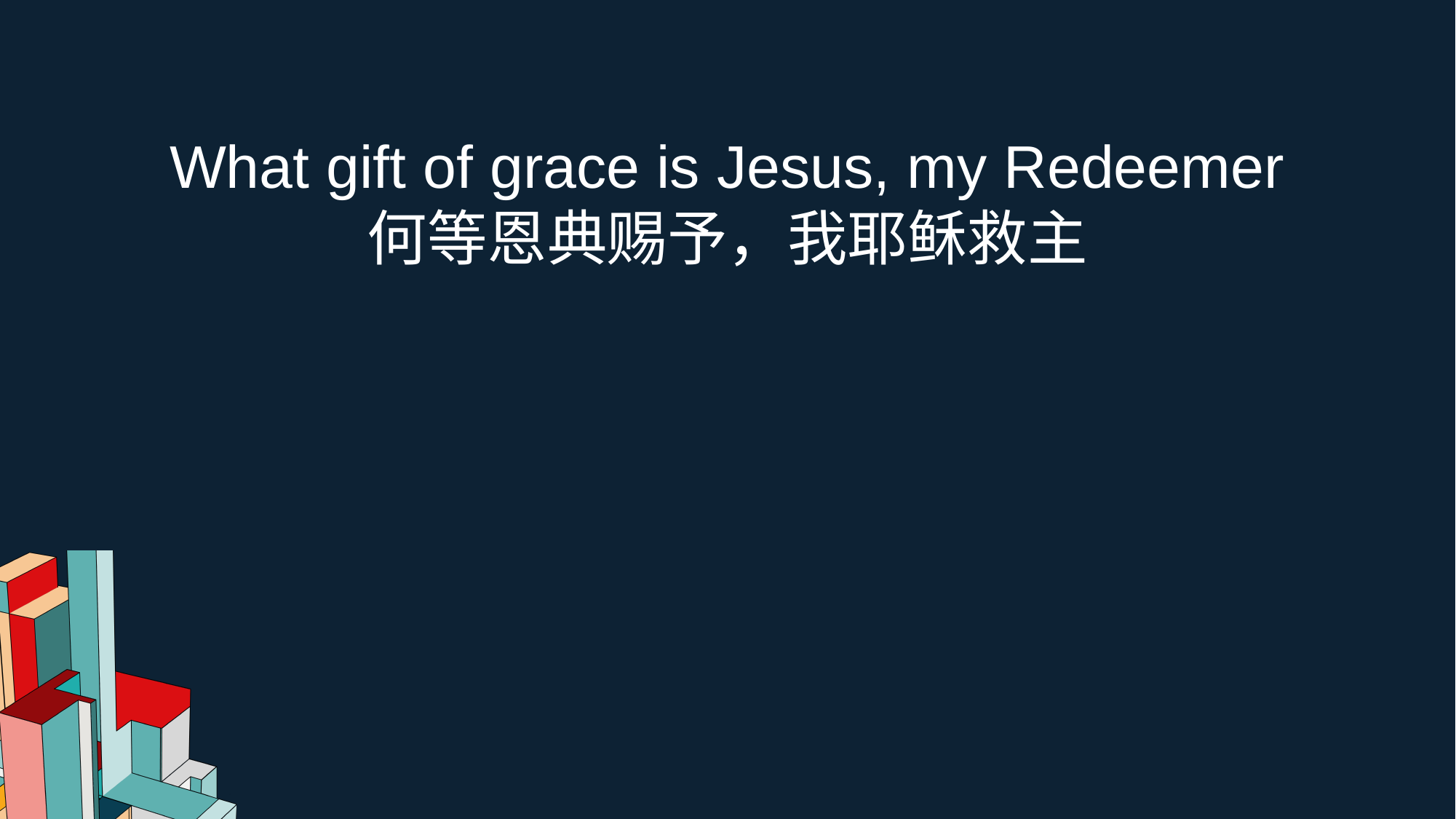

What gift of grace is Jesus, my Redeemer
何等恩典赐予，我耶稣救主